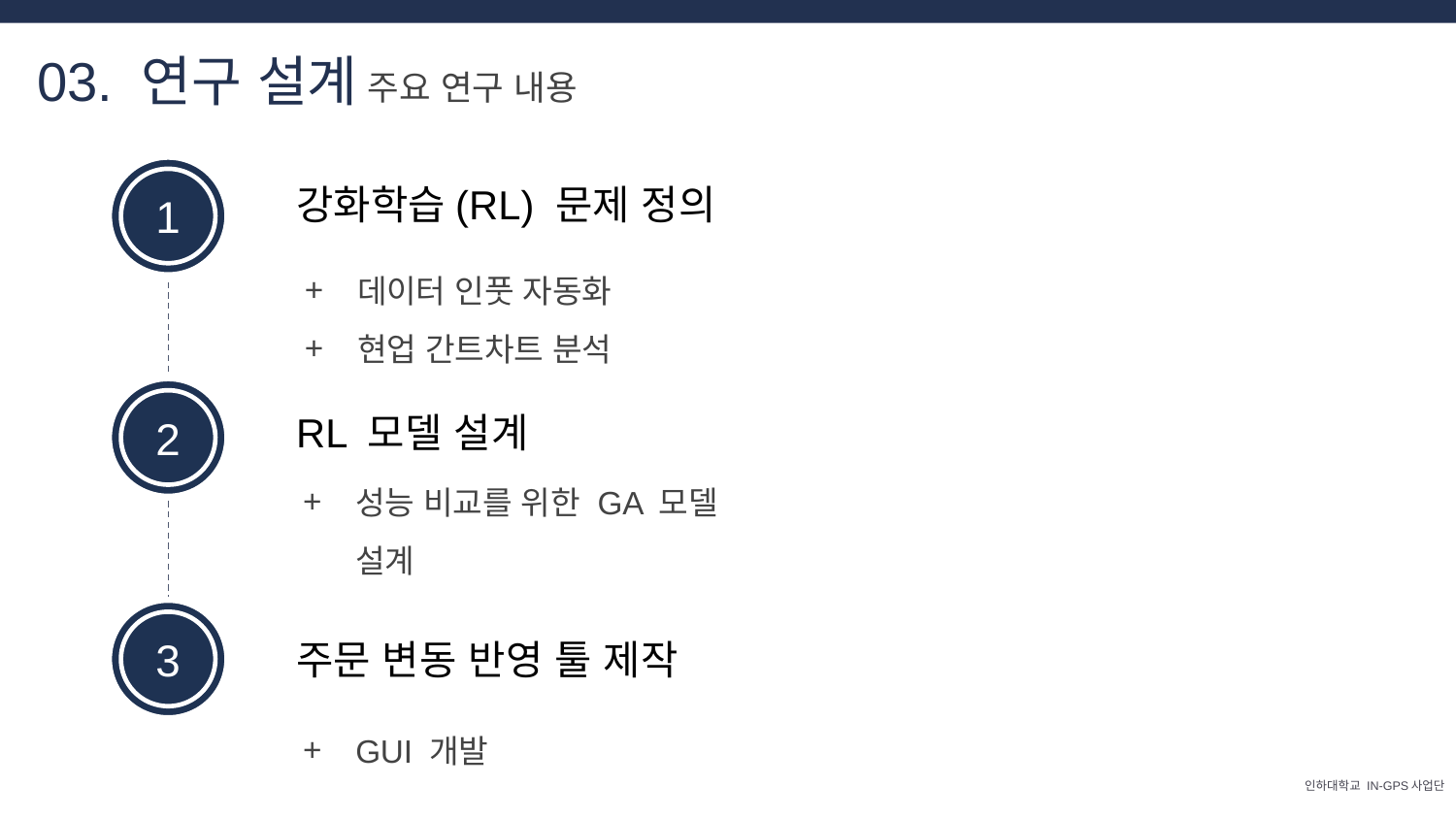

03. 연구 설계
주요 연구 내용
강화학습(RL) 문제 정의
1
1
데이터 인풋 자동화
현업 간트차트 분석
RL 모델 설계
1
2
성능 비교를 위한 GA 모델 설계
1
3
주문 변동 반영 툴 제작
GUI 개발